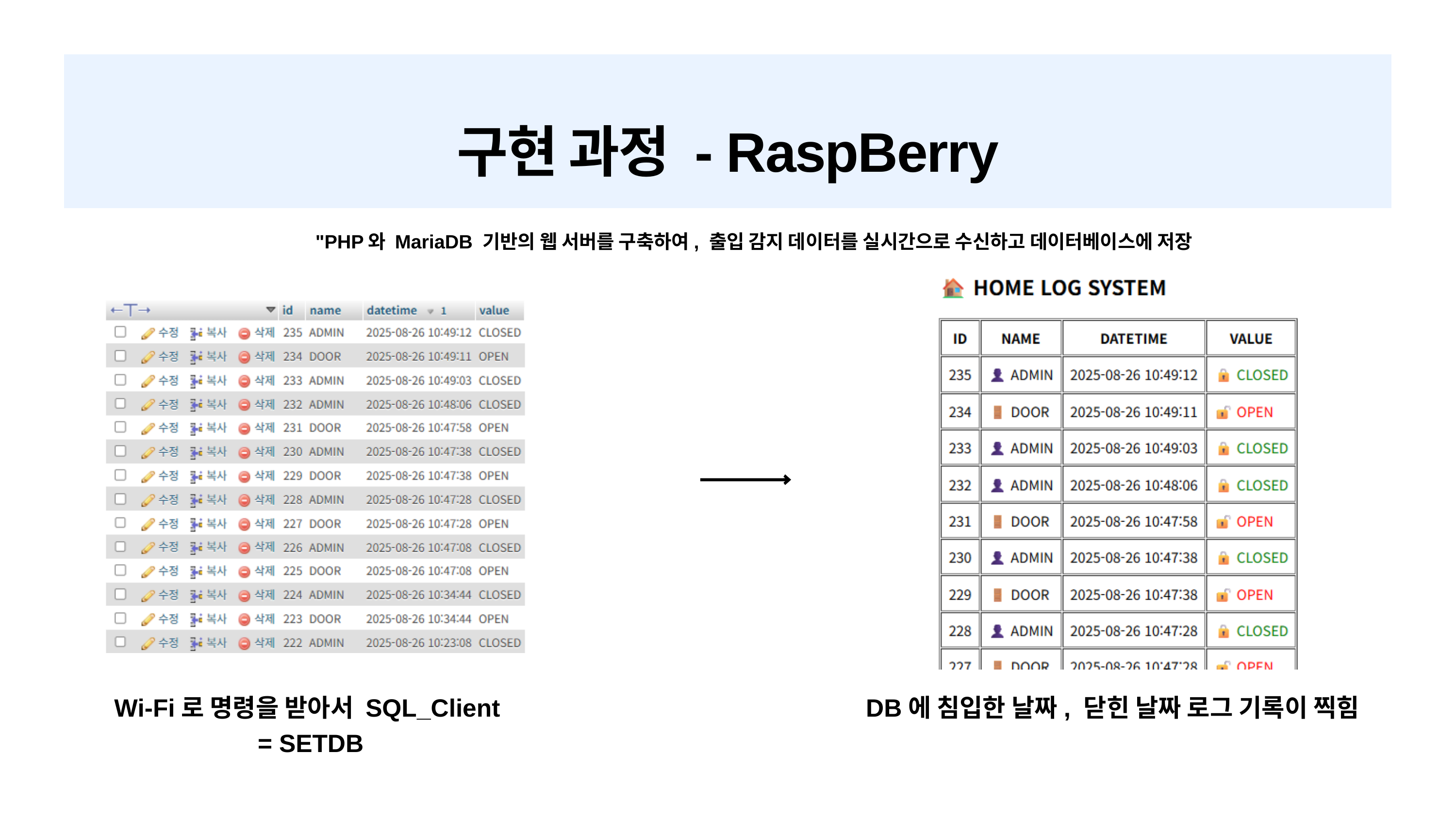

구현 과정 - RaspBerry
"PHP와 MariaDB 기반의 웹 서버를 구축하여, 출입 감지 데이터를 실시간으로 수신하고 데이터베이스에 저장

Wi-Fi로 명령을 받아서 SQL_Client
= SETDB
DB에 침입한 날짜, 닫힌 날짜 로그 기록이 찍힘